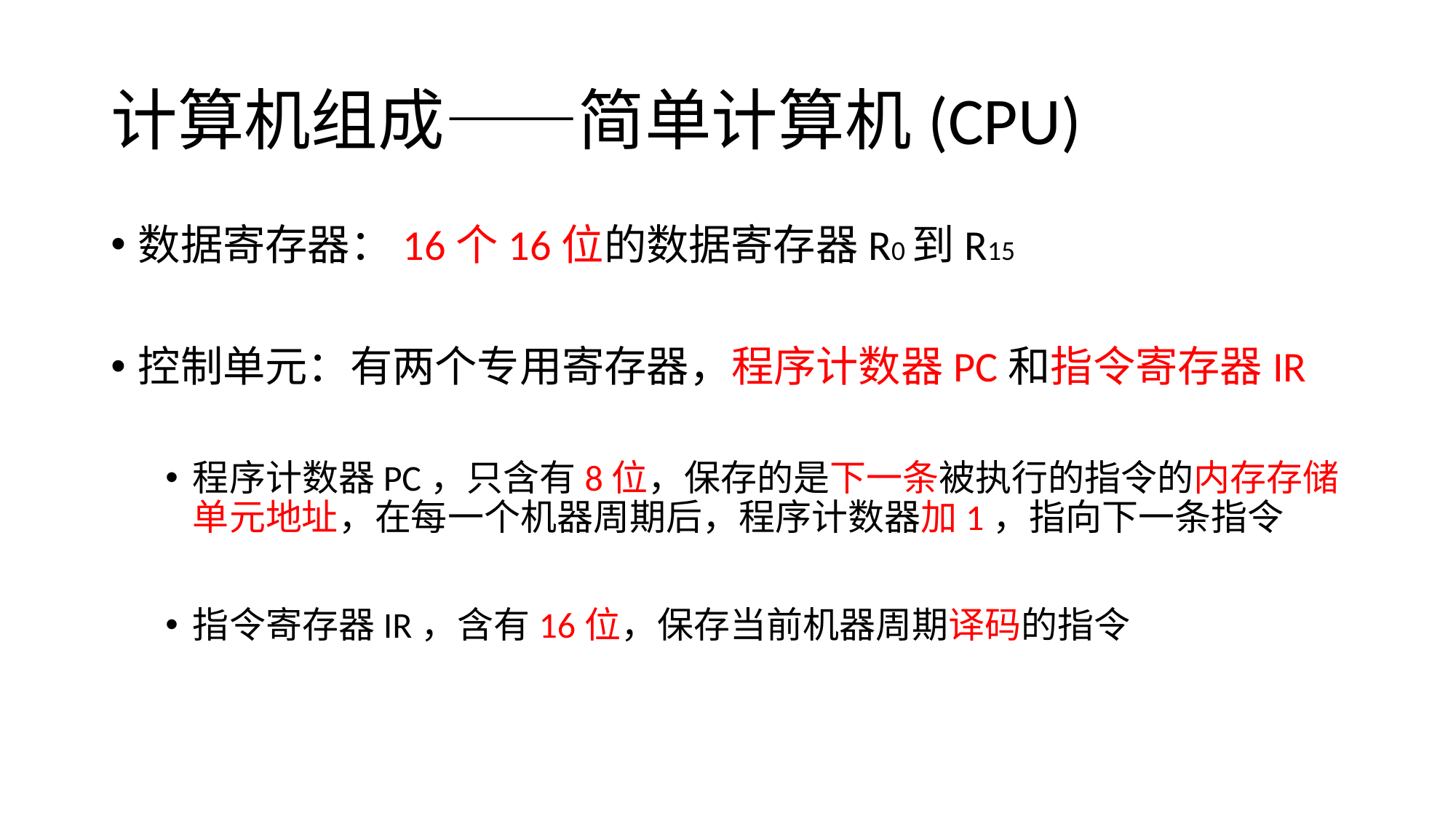

# 计算机组成——简单计算机(CPU)
数据寄存器：16个16位的数据寄存器R0到R15

控制单元：有两个专用寄存器，程序计数器PC和指令寄存器IR

程序计数器PC，只含有8位，保存的是下一条被执行的指令的内存存储单元地址，在每一个机器周期后，程序计数器加1，指向下一条指令

指令寄存器IR，含有16位，保存当前机器周期译码的指令